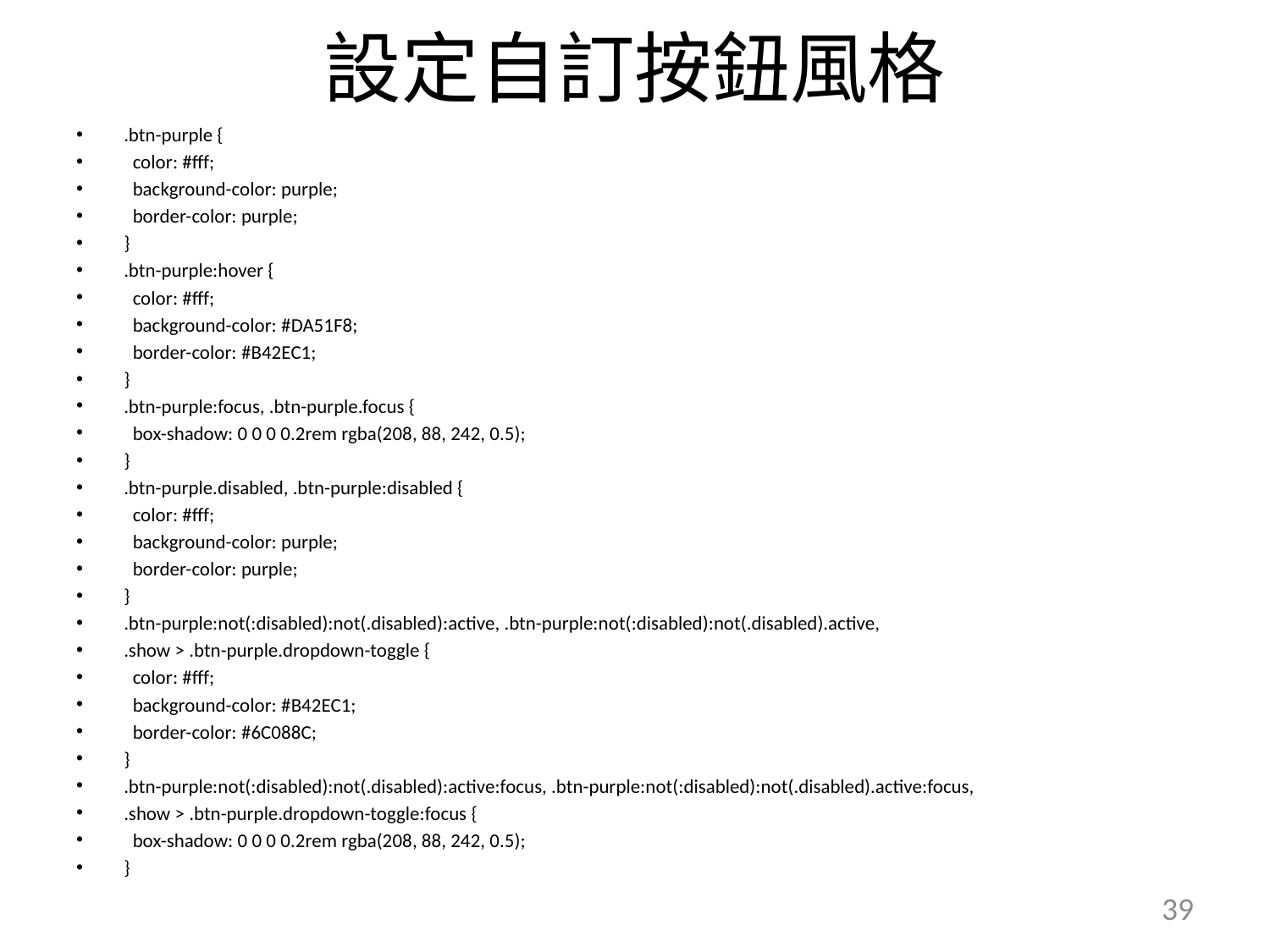

# 設定自訂按鈕風格
.btn-purple {
  color: #fff;
  background-color: purple;
  border-color: purple;
}
.btn-purple:hover {
  color: #fff;
  background-color: #DA51F8;
  border-color: #B42EC1;
}
.btn-purple:focus, .btn-purple.focus {
  box-shadow: 0 0 0 0.2rem rgba(208, 88, 242, 0.5);
}
.btn-purple.disabled, .btn-purple:disabled {
  color: #fff;
  background-color: purple;
  border-color: purple;
}
.btn-purple:not(:disabled):not(.disabled):active, .btn-purple:not(:disabled):not(.disabled).active,
.show > .btn-purple.dropdown-toggle {
  color: #fff;
  background-color: #B42EC1;
  border-color: #6C088C;
}
.btn-purple:not(:disabled):not(.disabled):active:focus, .btn-purple:not(:disabled):not(.disabled).active:focus,
.show > .btn-purple.dropdown-toggle:focus {
  box-shadow: 0 0 0 0.2rem rgba(208, 88, 242, 0.5);
}
39